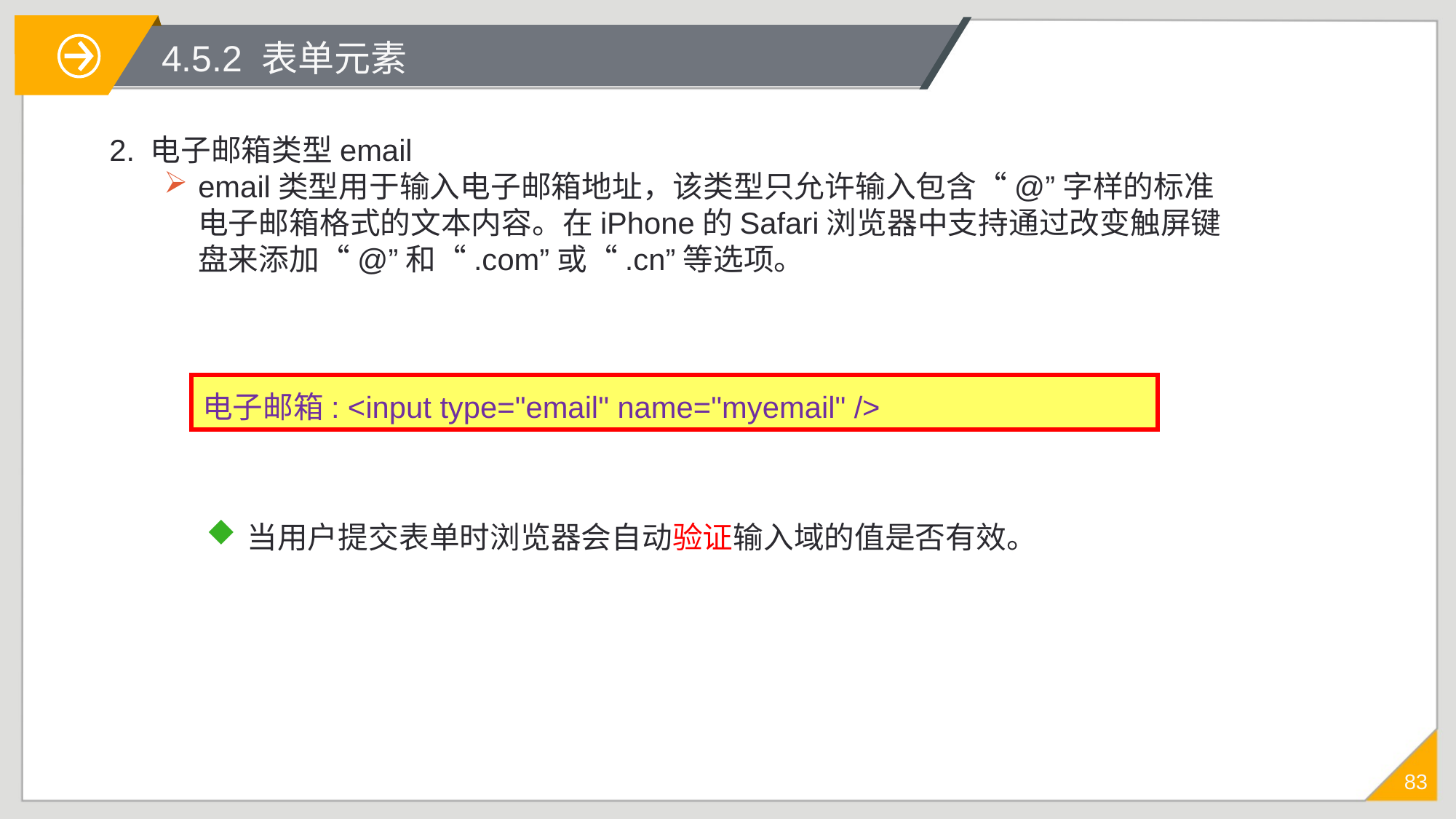

# 4.5.2 表单元素
2. 电子邮箱类型email
email类型用于输入电子邮箱地址，该类型只允许输入包含“@”字样的标准电子邮箱格式的文本内容。在iPhone的Safari浏览器中支持通过改变触屏键盘来添加“@”和“.com”或“.cn”等选项。

电子邮箱: <input type="email" name="myemail" />
当用户提交表单时浏览器会自动验证输入域的值是否有效。